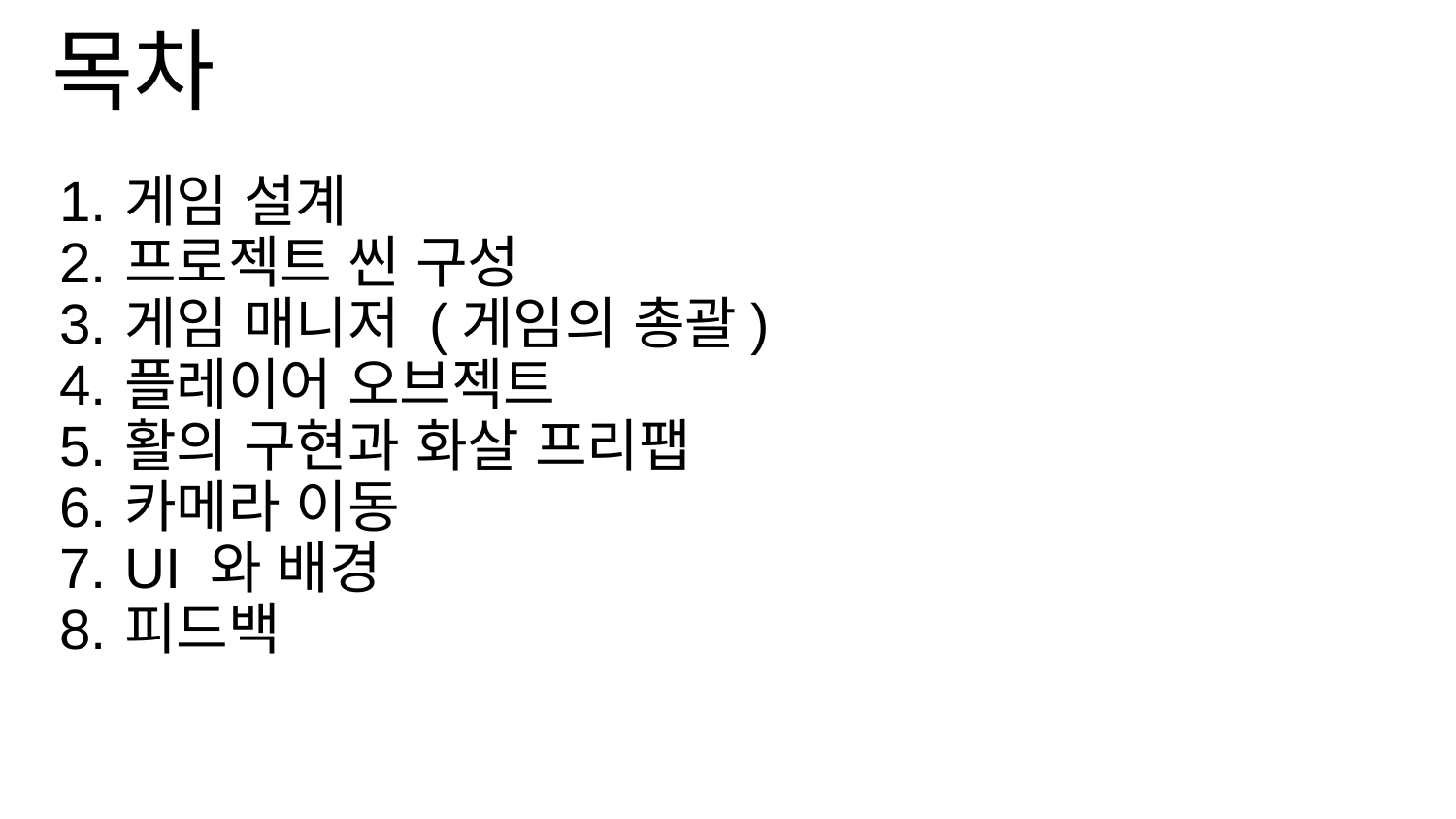

목차
게임 설계
프로젝트 씬 구성
게임 매니저 (게임의 총괄)
플레이어 오브젝트
활의 구현과 화살 프리팹
카메라 이동
UI 와 배경
피드백